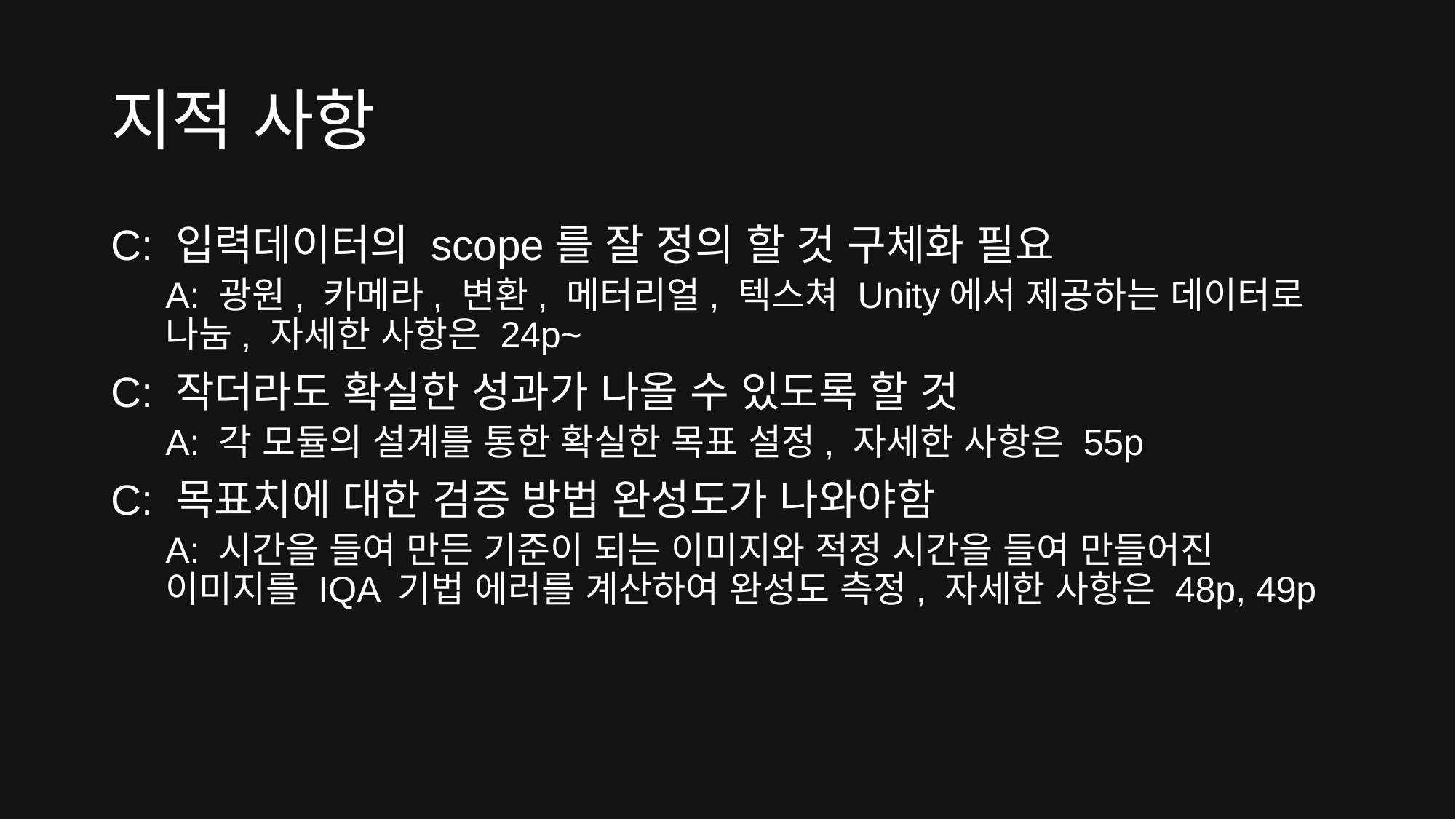

# 지적 사항
C: 입력데이터의 scope를 잘 정의 할 것 구체화 필요
A: 광원, 카메라, 변환, 메터리얼, 텍스쳐 Unity에서 제공하는 데이터로 나눔, 자세한 사항은 24p~
C: 작더라도 확실한 성과가 나올 수 있도록 할 것
A: 각 모듈의 설계를 통한 확실한 목표 설정, 자세한 사항은 55p
C: 목표치에 대한 검증 방법 완성도가 나와야함
A: 시간을 들여 만든 기준이 되는 이미지와 적정 시간을 들여 만들어진 이미지를 IQA 기법 에러를 계산하여 완성도 측정, 자세한 사항은 48p, 49p